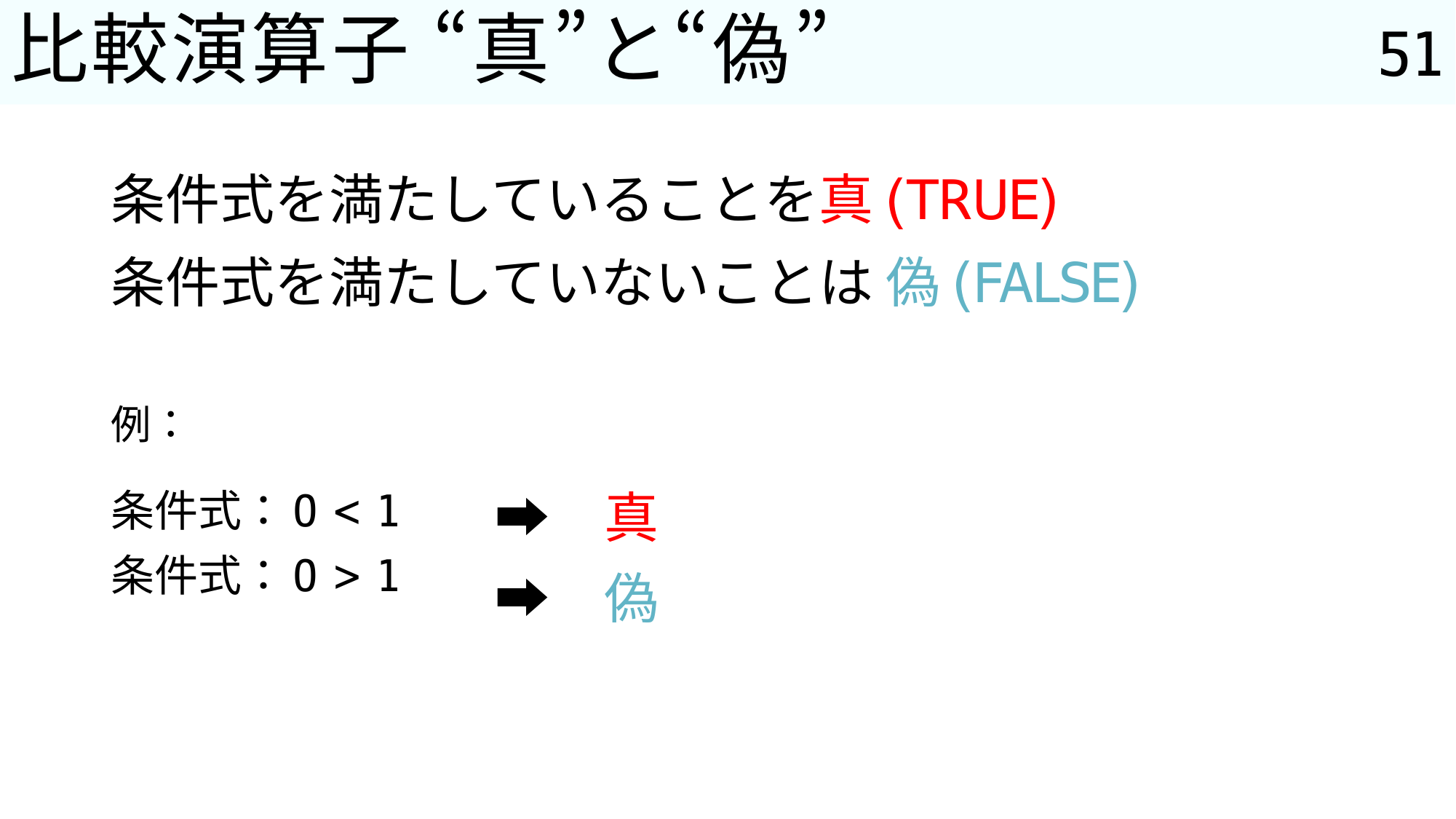

51
# 比較演算子 “真”と“偽”
条件式を満たしていることを真(TRUE)
条件式を満たしていないことは 偽(FALSE)
例：
条件式：0 < 1
条件式：0 > 1
➡	真
➡	偽